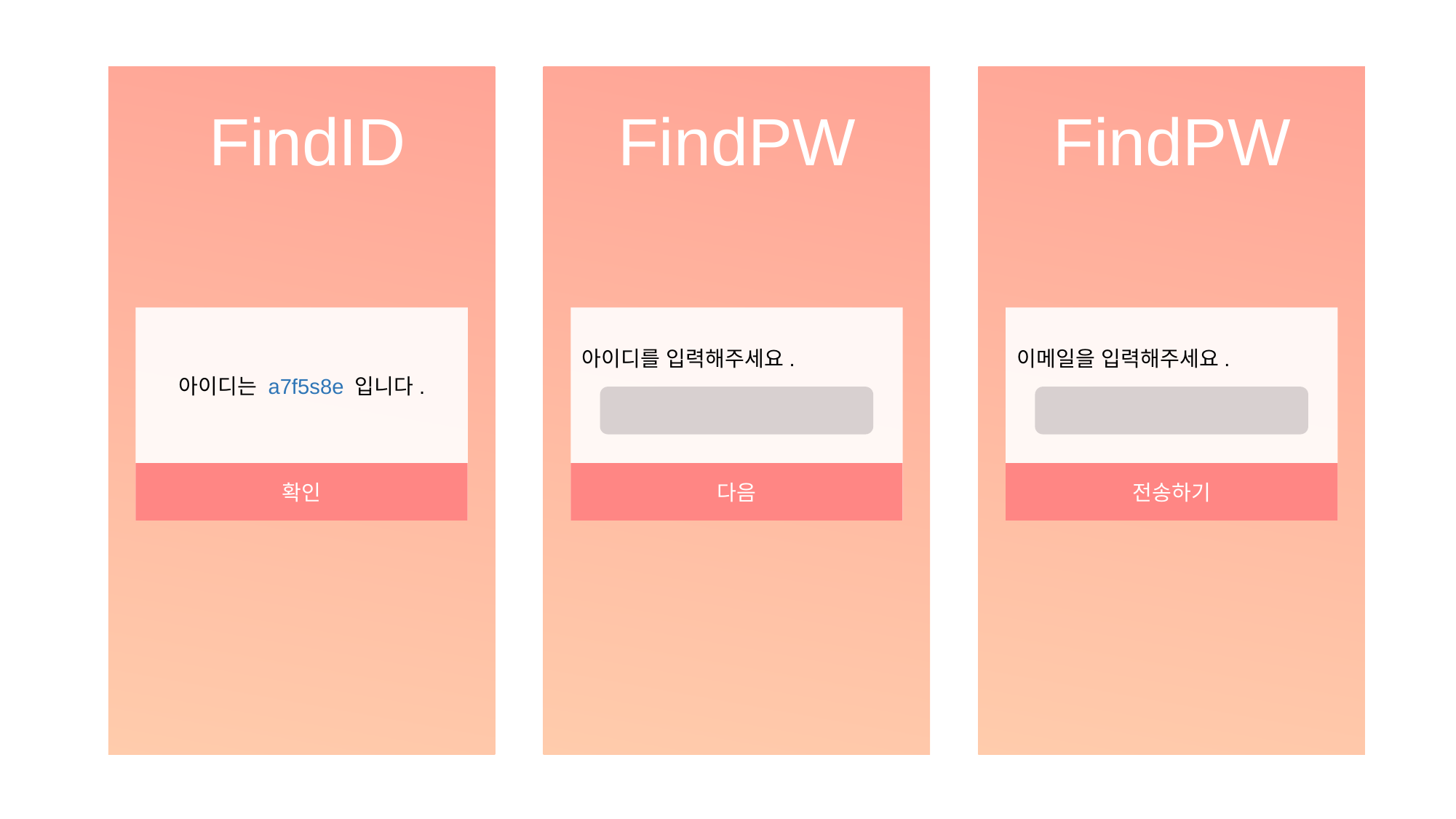

FindID
FindPW
FindPW

아이디를 입력해주세요.
이메일을 입력해주세요.
아이디는 a7f5s8e 입니다.

확인
다음
전송하기